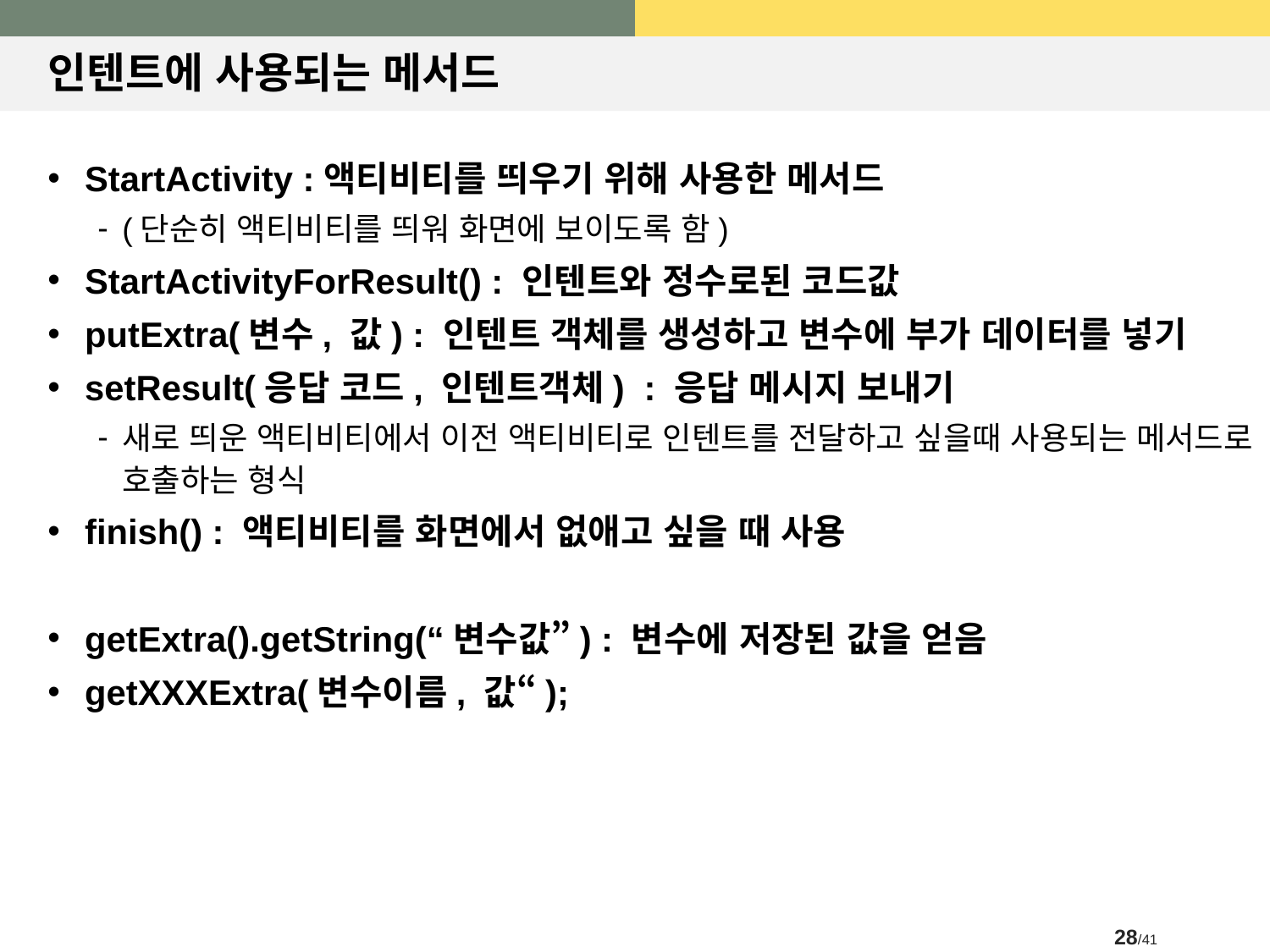

# 인텐트에 사용되는 메서드
StartActivity :액티비티를 띄우기 위해 사용한 메서드
(단순히 액티비티를 띄워 화면에 보이도록 함)
StartActivityForResult() : 인텐트와 정수로된 코드값
putExtra(변수, 값) : 인텐트 객체를 생성하고 변수에 부가 데이터를 넣기
setResult(응답 코드, 인텐트객체)  : 응답 메시지 보내기
새로 띄운 액티비티에서 이전 액티비티로 인텐트를 전달하고 싶을때 사용되는 메서드로 호출하는 형식
finish() : 액티비티를 화면에서 없애고 싶을 때 사용

getExtra().getString(“변수값”) : 변수에 저장된 값을 얻음
getXXXExtra(변수이름, 값“);